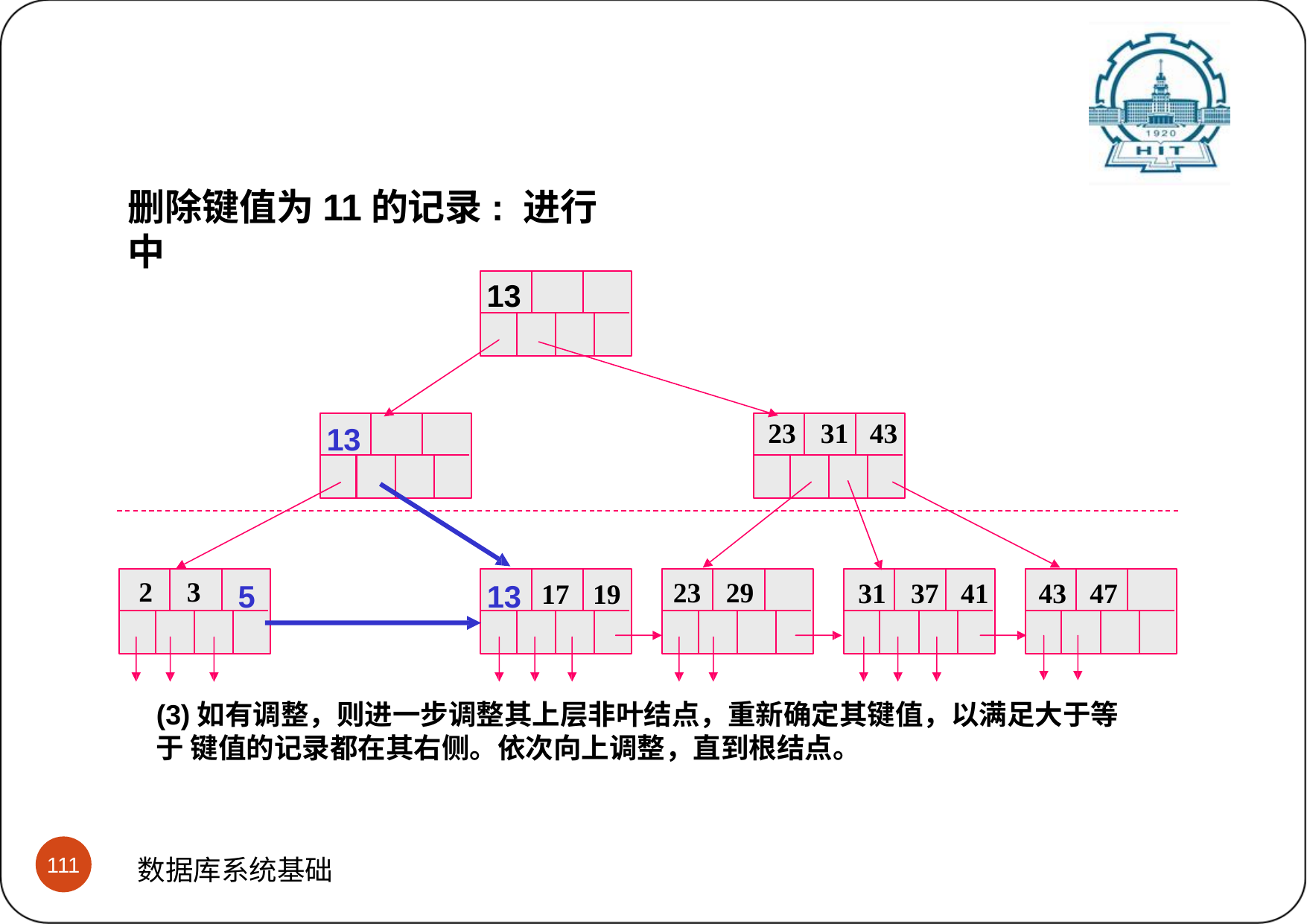

# B+树之键值删除与结点合并过程示意 (2)删除过程与合并过程示意
删除键值为11的记录: 进行中

13

23	31   43
13

2	3
23	29
31	37	41	43	47
17	19
5
13

(3)如有调整，则进一步调整其上层非叶结点，重新确定其键值，以满足大于等于 键值的记录都在其右侧。依次向上调整，直到根结点。